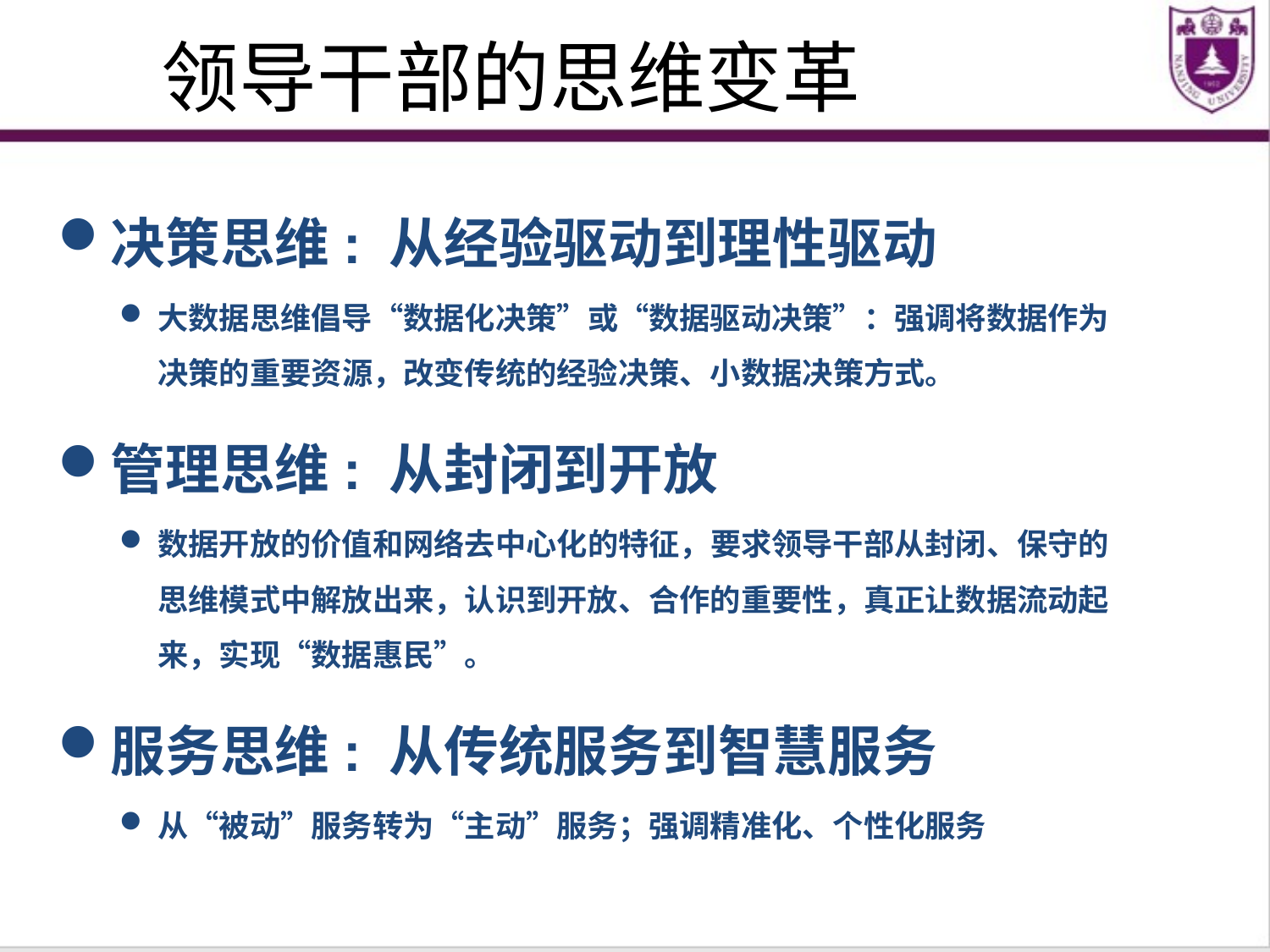

领导干部的思维变革
决策思维: 从经验驱动到理性驱动
大数据思维倡导“数据化决策”或“数据驱动决策”：强调将数据作为决策的重要资源，改变传统的经验决策、小数据决策方式。
管理思维: 从封闭到开放
数据开放的价值和网络去中心化的特征，要求领导干部从封闭、保守的思维模式中解放出来，认识到开放、合作的重要性，真正让数据流动起来，实现“数据惠民”。
服务思维: 从传统服务到智慧服务
从“被动”服务转为“主动”服务；强调精准化、个性化服务